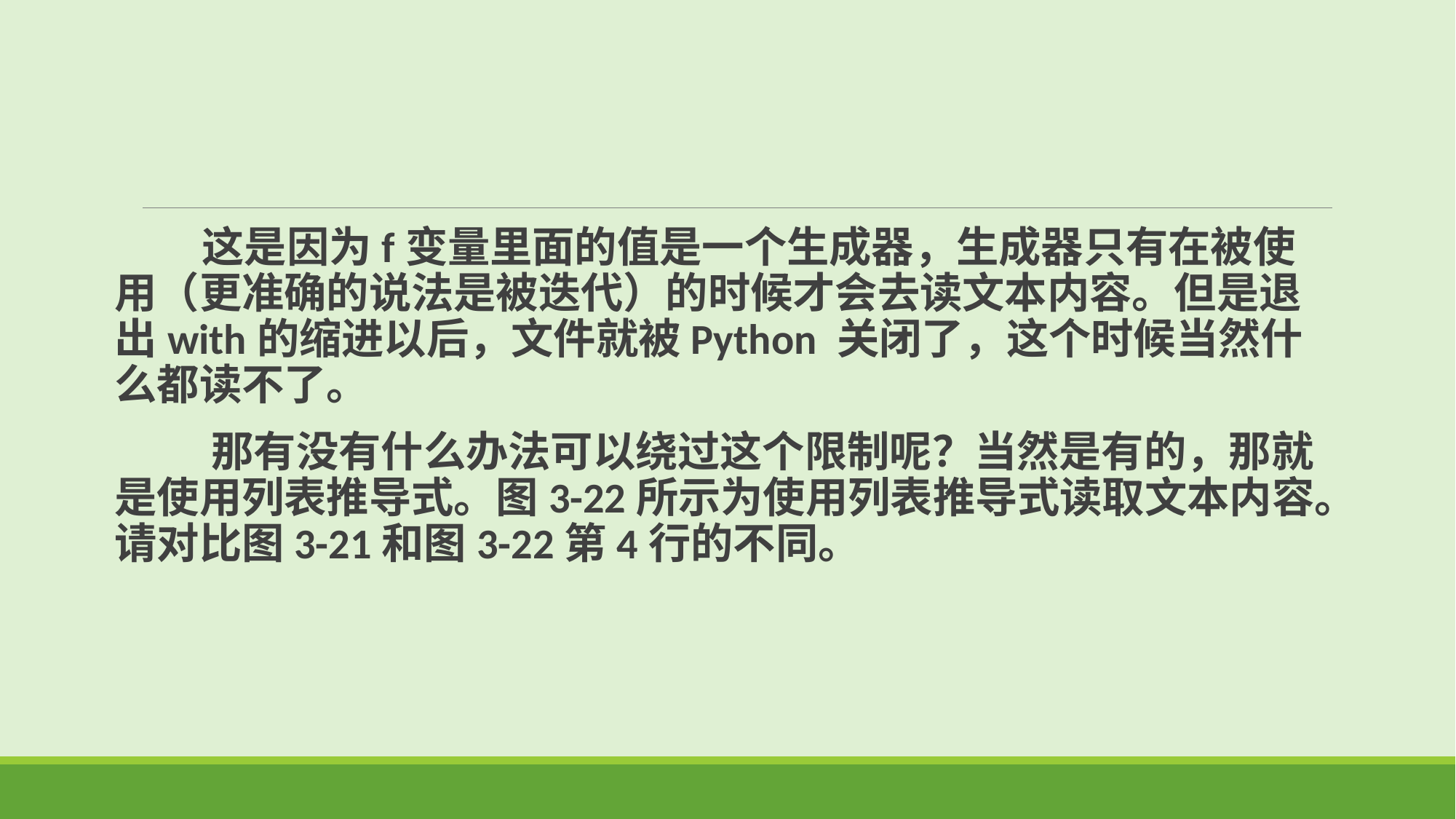

这是因为f变量里面的值是一个生成器，生成器只有在被使用（更准确的说法是被迭代）的时候才会去读文本内容。但是退出with的缩进以后，文件就被Python 关闭了，这个时候当然什么都读不了。
         那有没有什么办法可以绕过这个限制呢？当然是有的，那就是使用列表推导式。图3-22所示为使用列表推导式读取文本内容。请对比图3-21和图3-22第4行的不同。